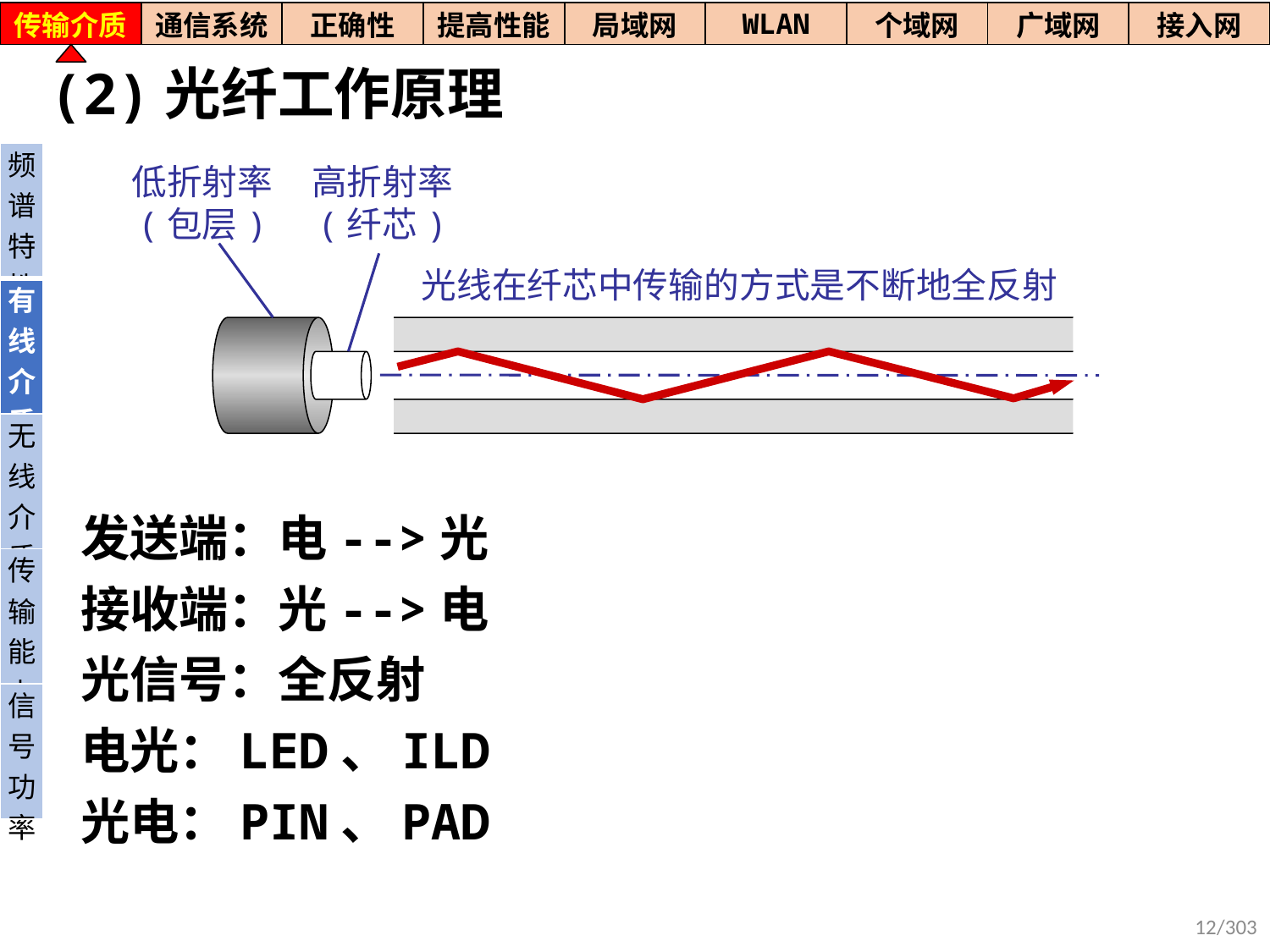

| 传输介质 | 通信系统 | 正确性 | 提高性能 | 局域网 | WLAN | 个域网 | 广域网 | 接入网 |
| --- | --- | --- | --- | --- | --- | --- | --- | --- |

# (2)光纤工作原理
| 频谱特性 |
| --- |
| 有线介质 |
| 无线介质 |
| 传输能力 |
| 信号功率 |

发送端：电-->光
接收端：光-->电
光信号：全反射
电光：LED、ILD
光电：PIN、PAD

低折射率
(包层)
高折射率
(纤芯)

光线在纤芯中传输的方式是不断地全反射

12/303